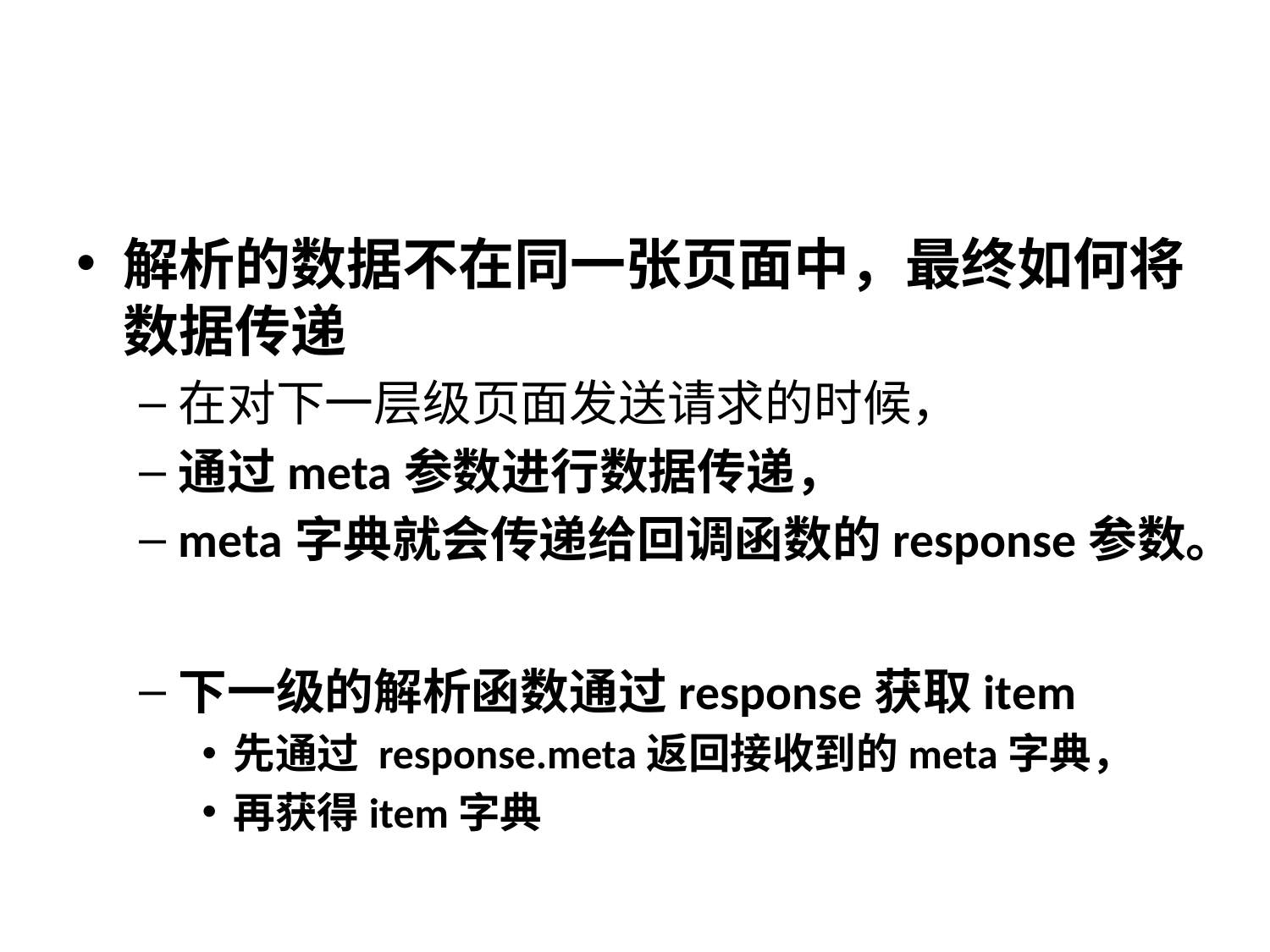

#
解析的数据不在同一张页面中，最终如何将数据传递
在对下一层级页面发送请求的时候，
通过meta参数进行数据传递，
meta字典就会传递给回调函数的response参数。

下一级的解析函数通过response获取item
先通过 response.meta返回接收到的meta字典，
再获得item字典